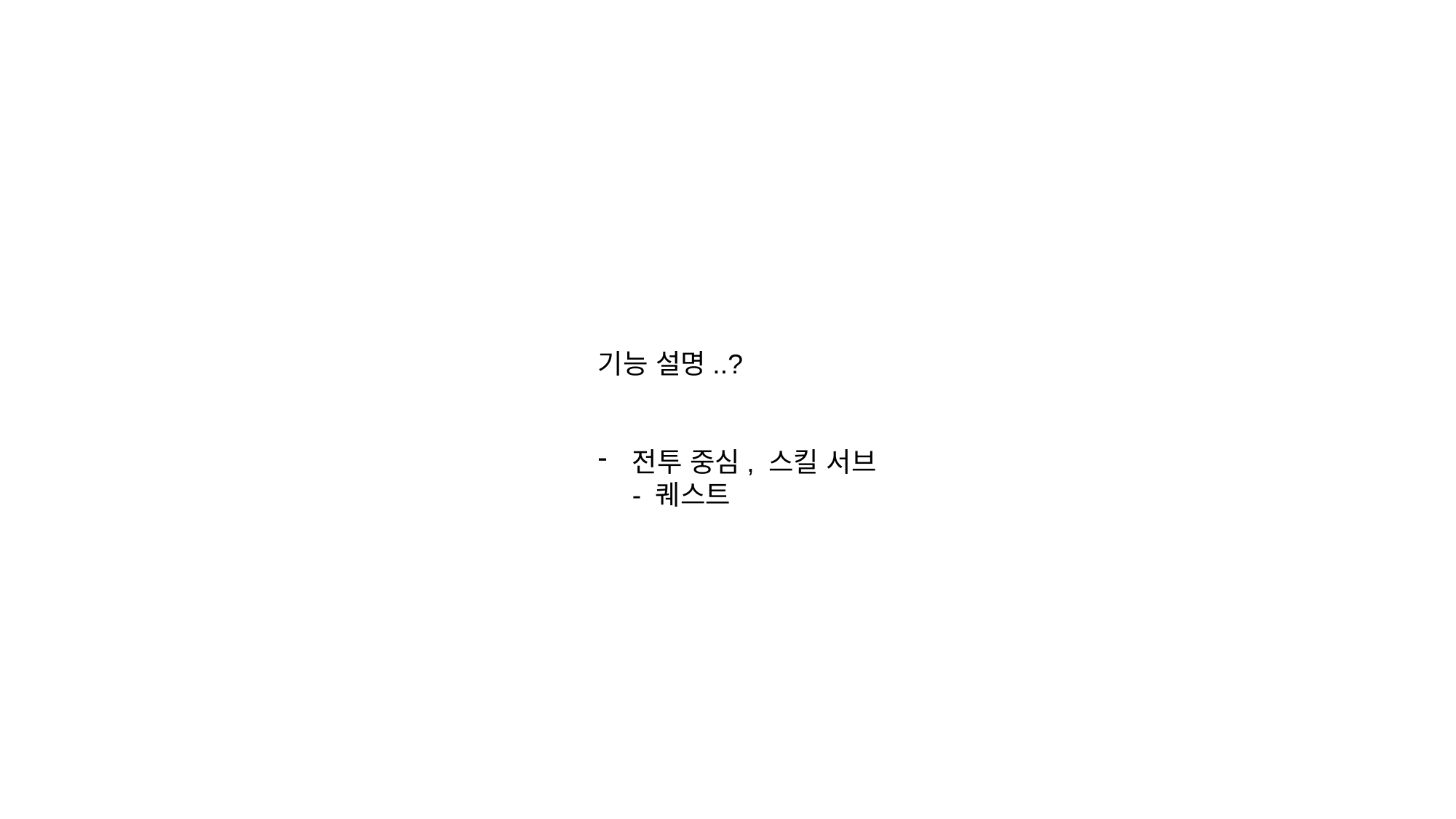

기능 설명..?

전투 중심, 스킬 서브
- 퀘스트